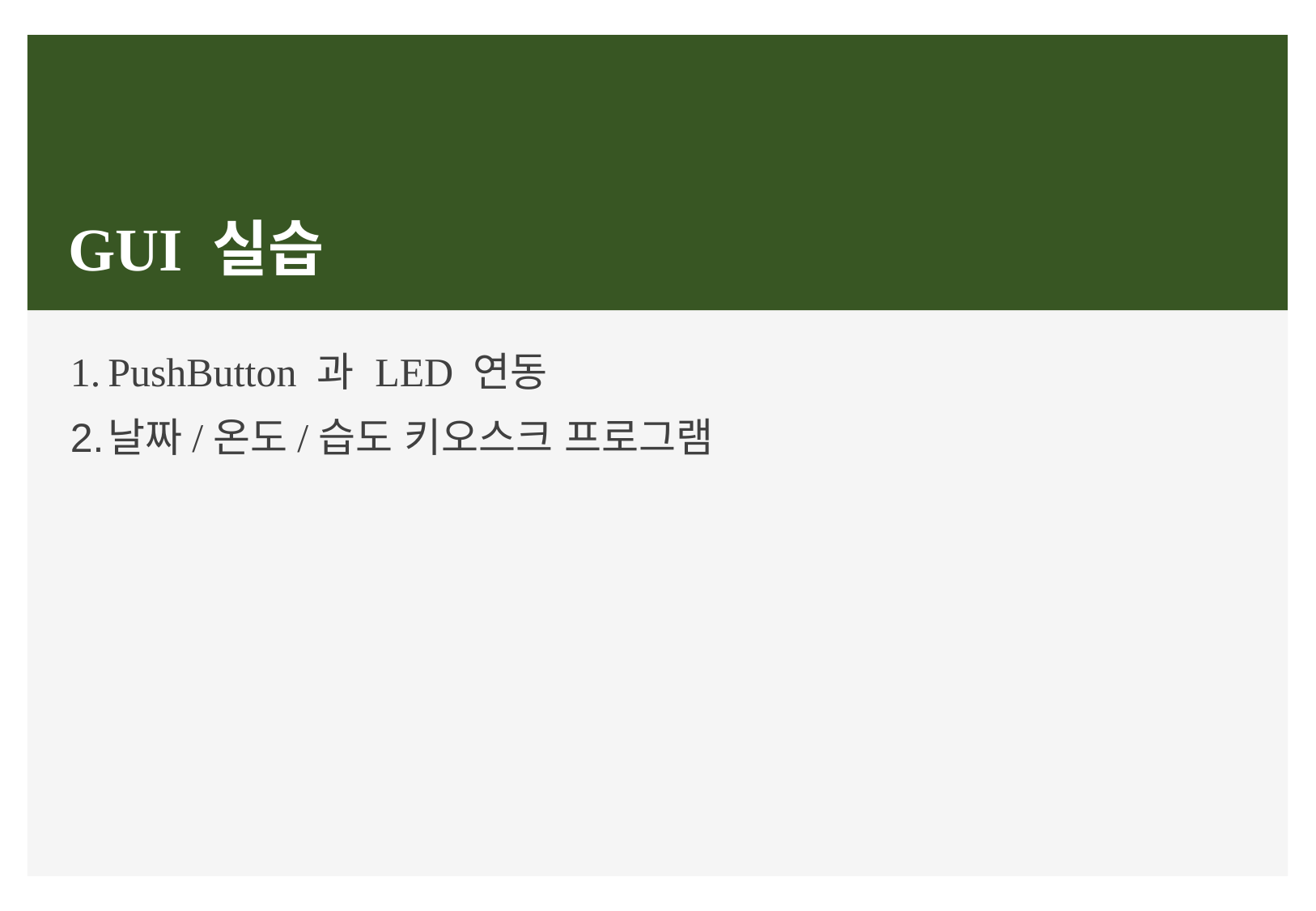

# GUI 실습
PushButton 과 LED 연동
날짜/온도/습도 키오스크 프로그램